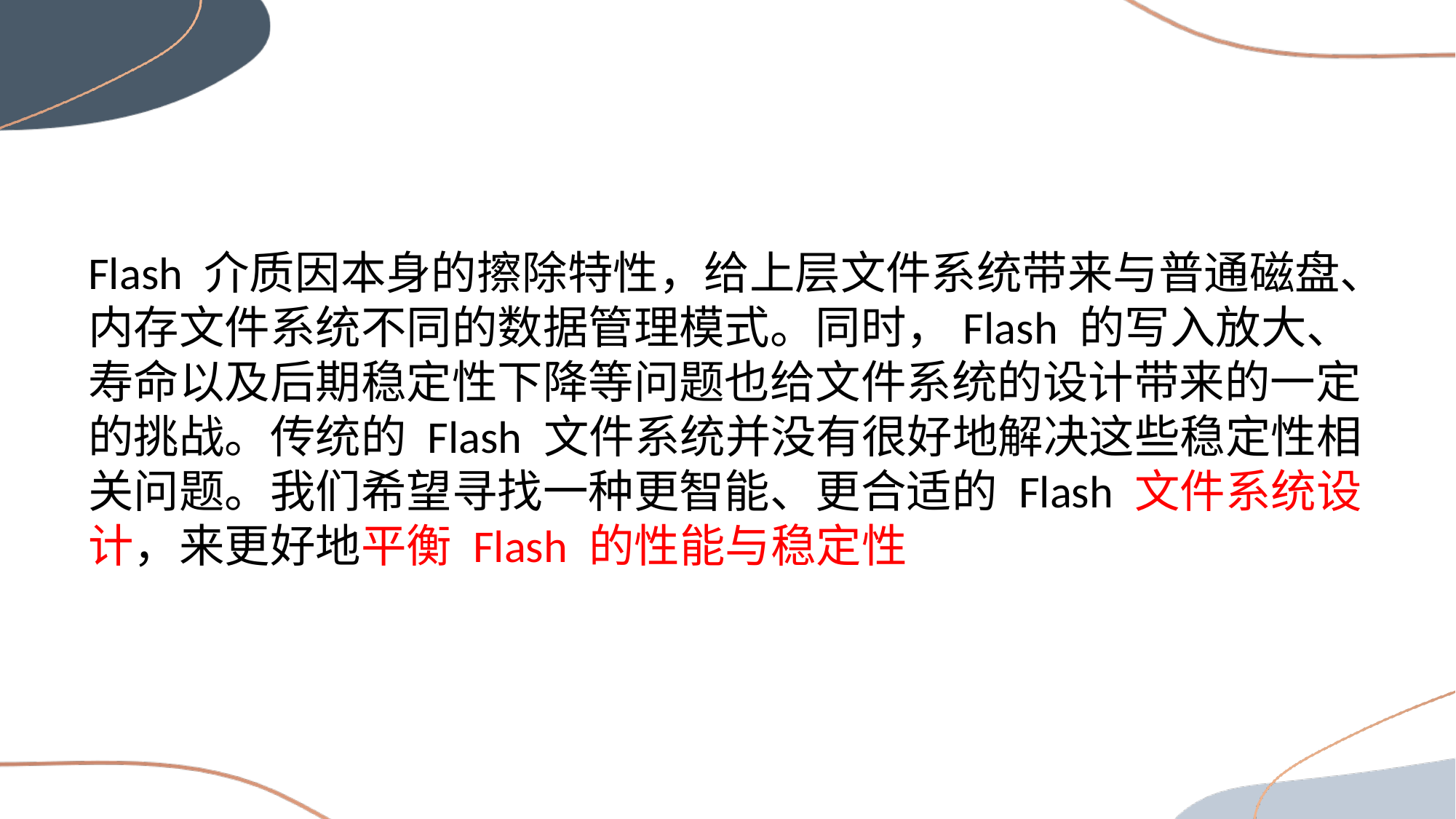

Flash 介质因本身的擦除特性，给上层文件系统带来与普通磁盘、内存文件系统不同的数据管理模式。同时，Flash 的写入放大、寿命以及后期稳定性下降等问题也给文件系统的设计带来的一定的挑战。传统的 Flash 文件系统并没有很好地解决这些稳定性相关问题。我们希望寻找一种更智能、更合适的 Flash 文件系统设计，来更好地平衡 Flash 的性能与稳定性